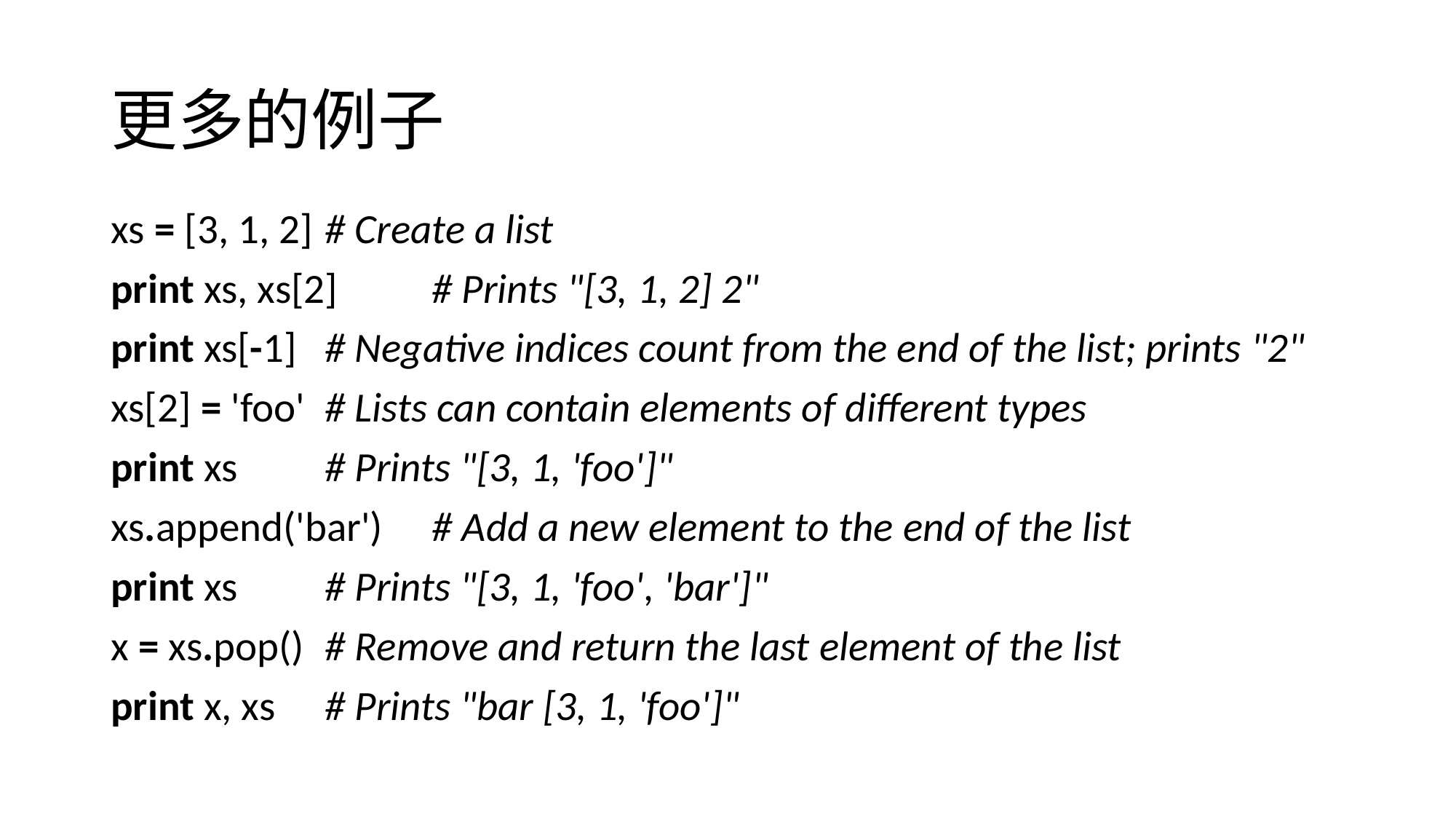

# 更多的例子
xs = [3, 1, 2] 		# Create a list
print xs, xs[2] 		# Prints "[3, 1, 2] 2"
print xs[-1] 		# Negative indices count from the end of the list; prints "2"
xs[2] = 'foo' 		# Lists can contain elements of different types
print xs 		# Prints "[3, 1, 'foo']"
xs.append('bar') 	# Add a new element to the end of the list
print xs 		# Prints "[3, 1, 'foo', 'bar']"
x = xs.pop() 		# Remove and return the last element of the list
print x, xs 		# Prints "bar [3, 1, 'foo']"